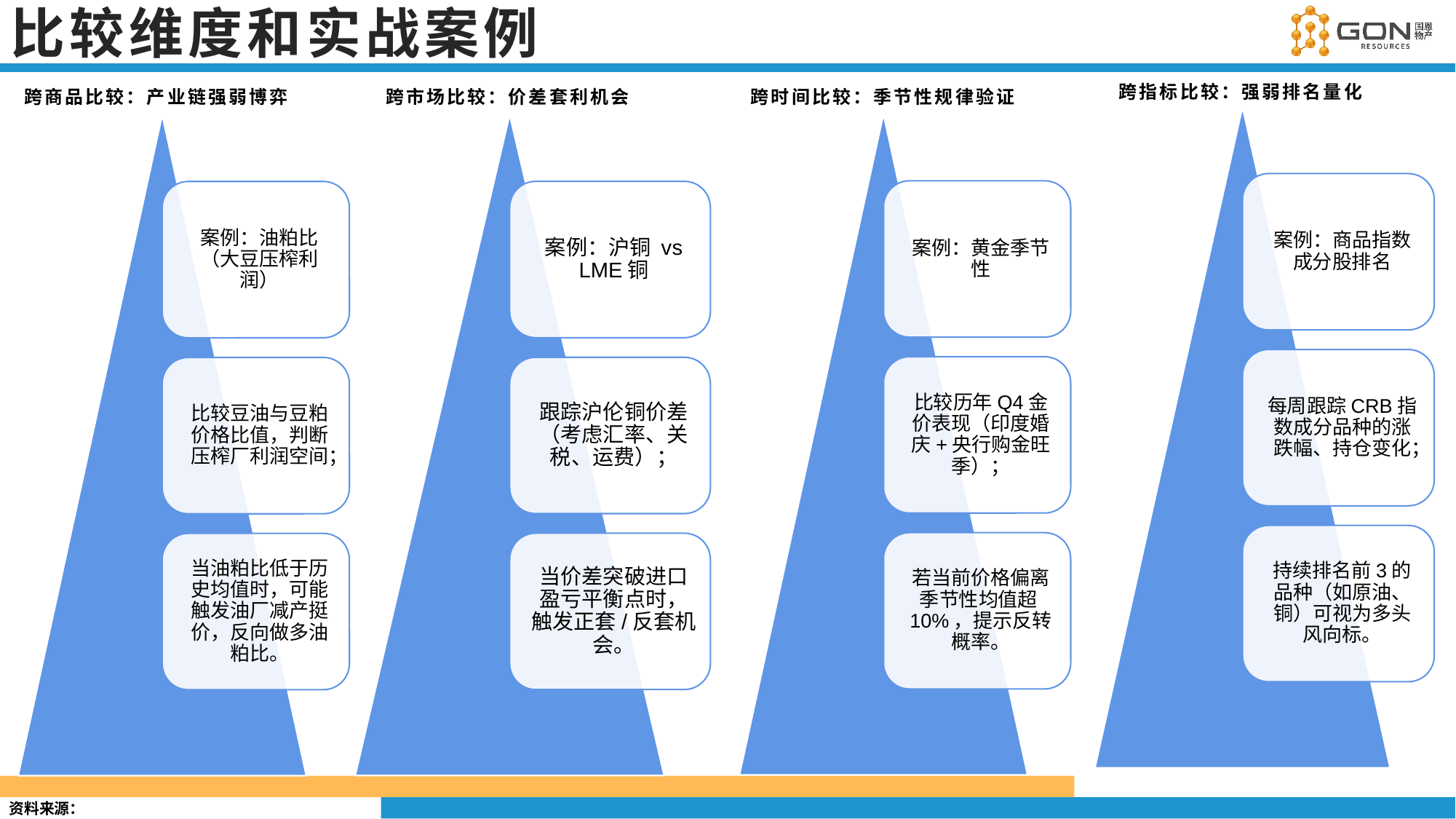

# 比较维度和实战案例
跨指标比较：强弱排名量化
跨商品比较：产业链强弱博弈
跨市场比较：价差套利机会
跨时间比较：季节性规律验证
案例：商品指数成分股排名
每周跟踪CRB指数成分品种的涨跌幅、持仓变化；
持续排名前3的品种（如原油、铜）可视为多头风向标。

案例：黄金季节性
比较历年Q4金价表现（印度婚庆+央行购金旺季）；
若当前价格偏离季节性均值超10%，提示反转概率。
案例：沪铜 vs LME铜
跟踪沪伦铜价差（考虑汇率、关税、运费）；
当价差突破进口盈亏平衡点时，触发正套/反套机会。
案例：油粕比（大豆压榨利润）
比较豆油与豆粕价格比值，判断压榨厂利润空间；
当油粕比低于历史均值时，可能触发油厂减产挺价，反向做多油粕比。